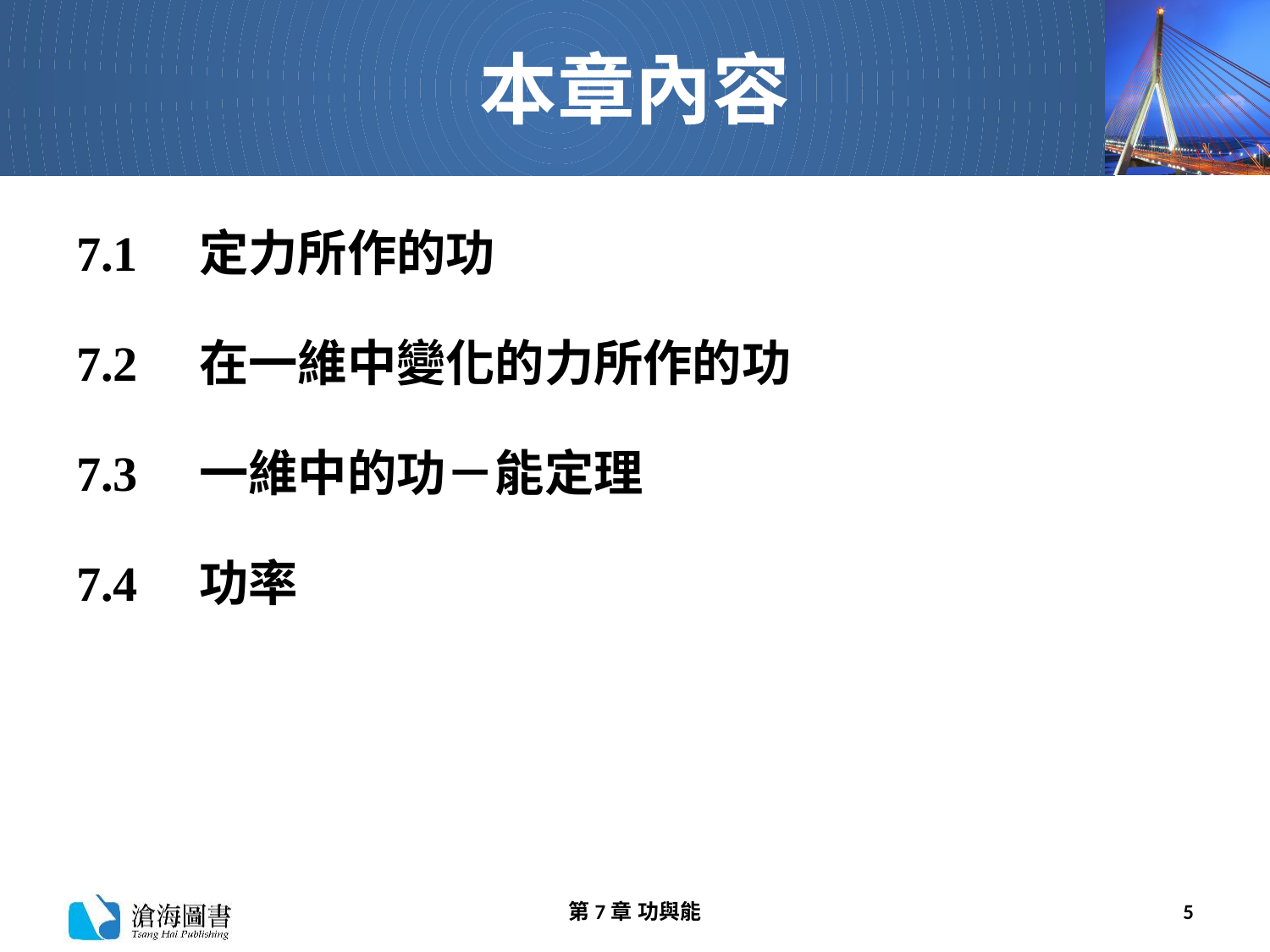

# 本章內容
7.1　定力所作的功
7.2　在一維中變化的力所作的功
7.3　一維中的功－能定理
7.4　功率

第7章 功與能
5